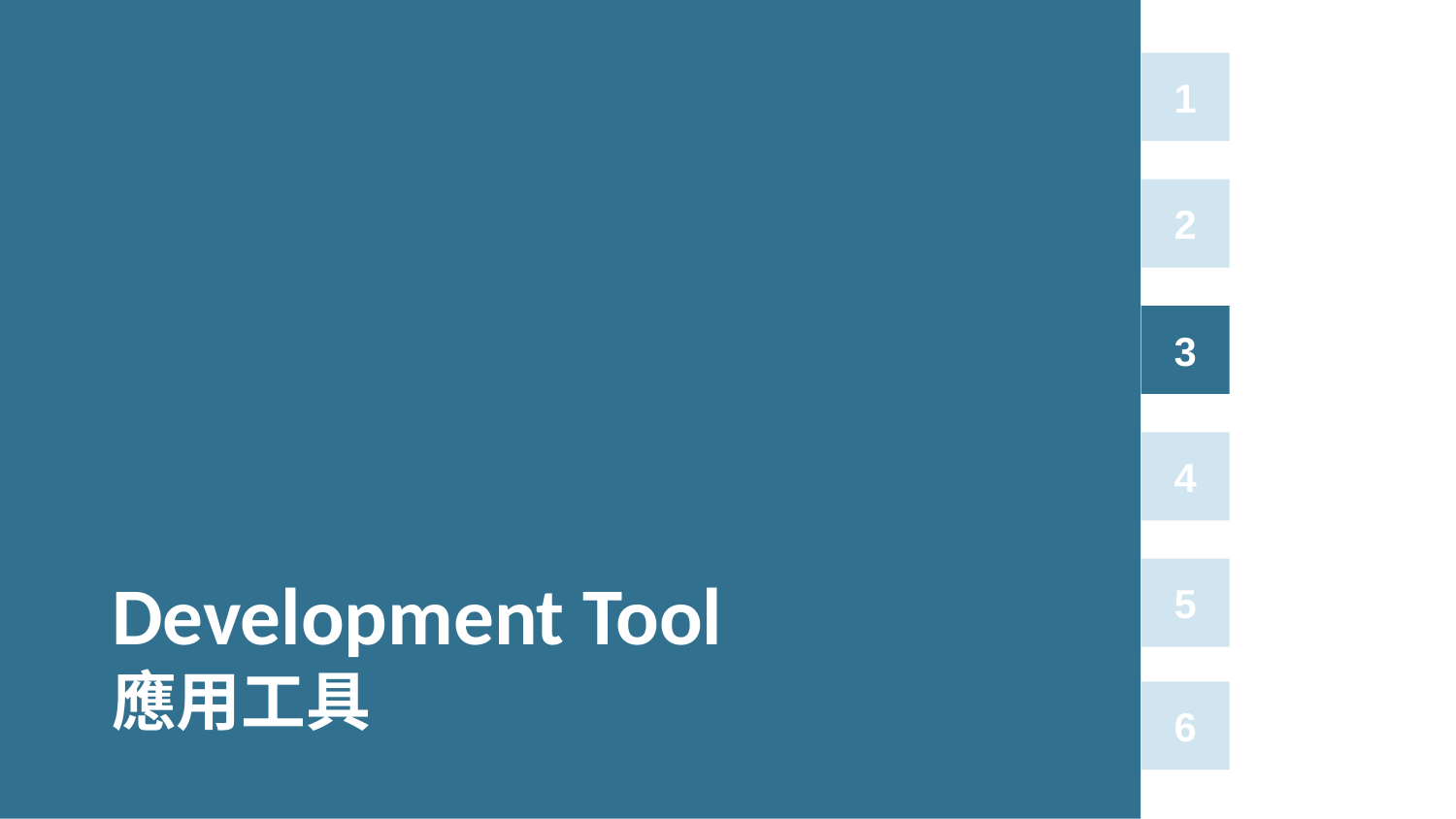

1
2
3
4
Development Tool
應用工具
5
6